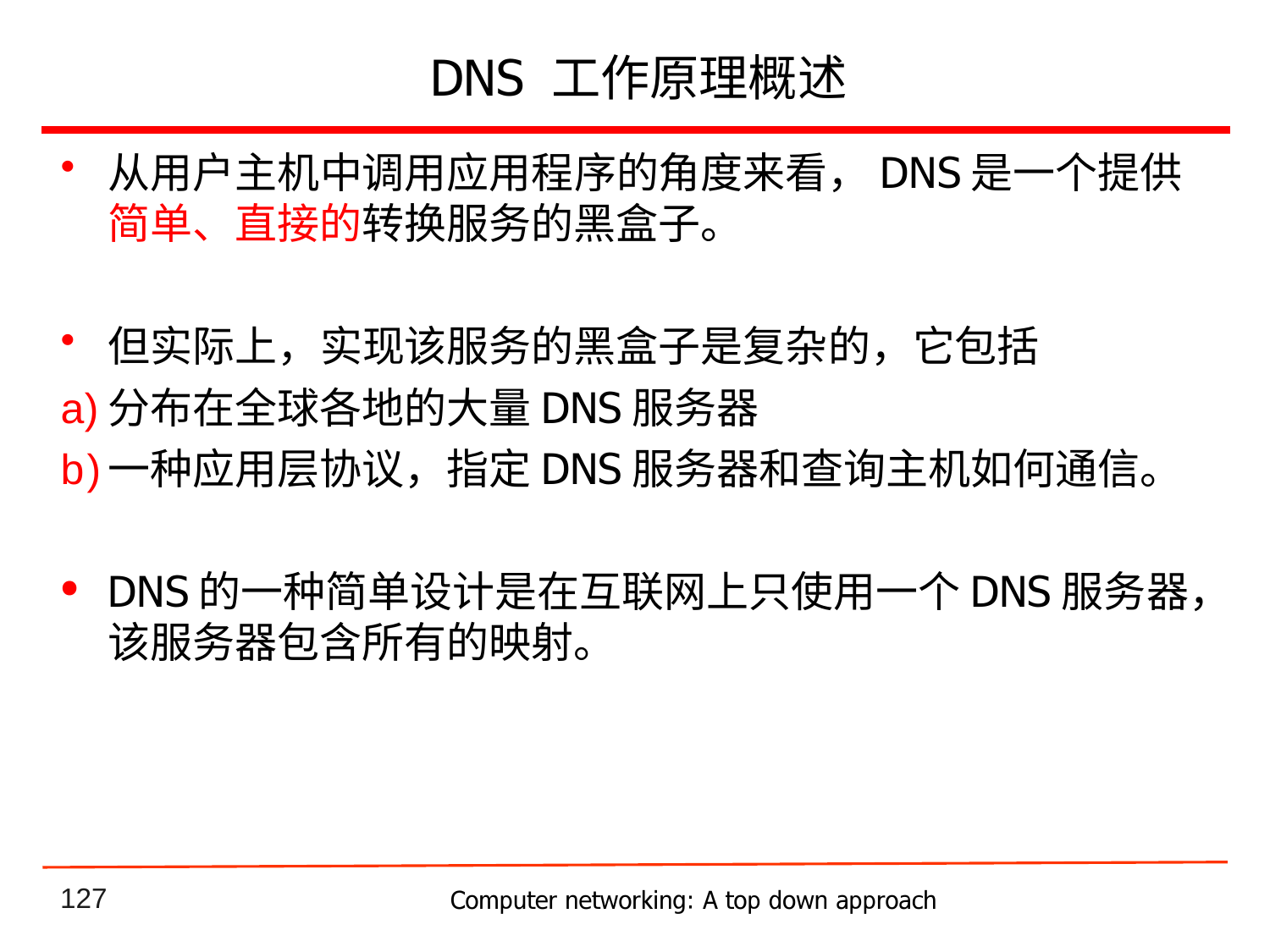

# DNS 工作原理概述
从用户主机中调用应用程序的角度来看，DNS是一个提供简单、直接的转换服务的黑盒子。

但实际上，实现该服务的黑盒子是复杂的，它包括
分布在全球各地的大量DNS服务器
一种应用层协议，指定DNS服务器和查询主机如何通信。

DNS的一种简单设计是在互联网上只使用一个DNS服务器，该服务器包含所有的映射。
Computer networking: A top down approach